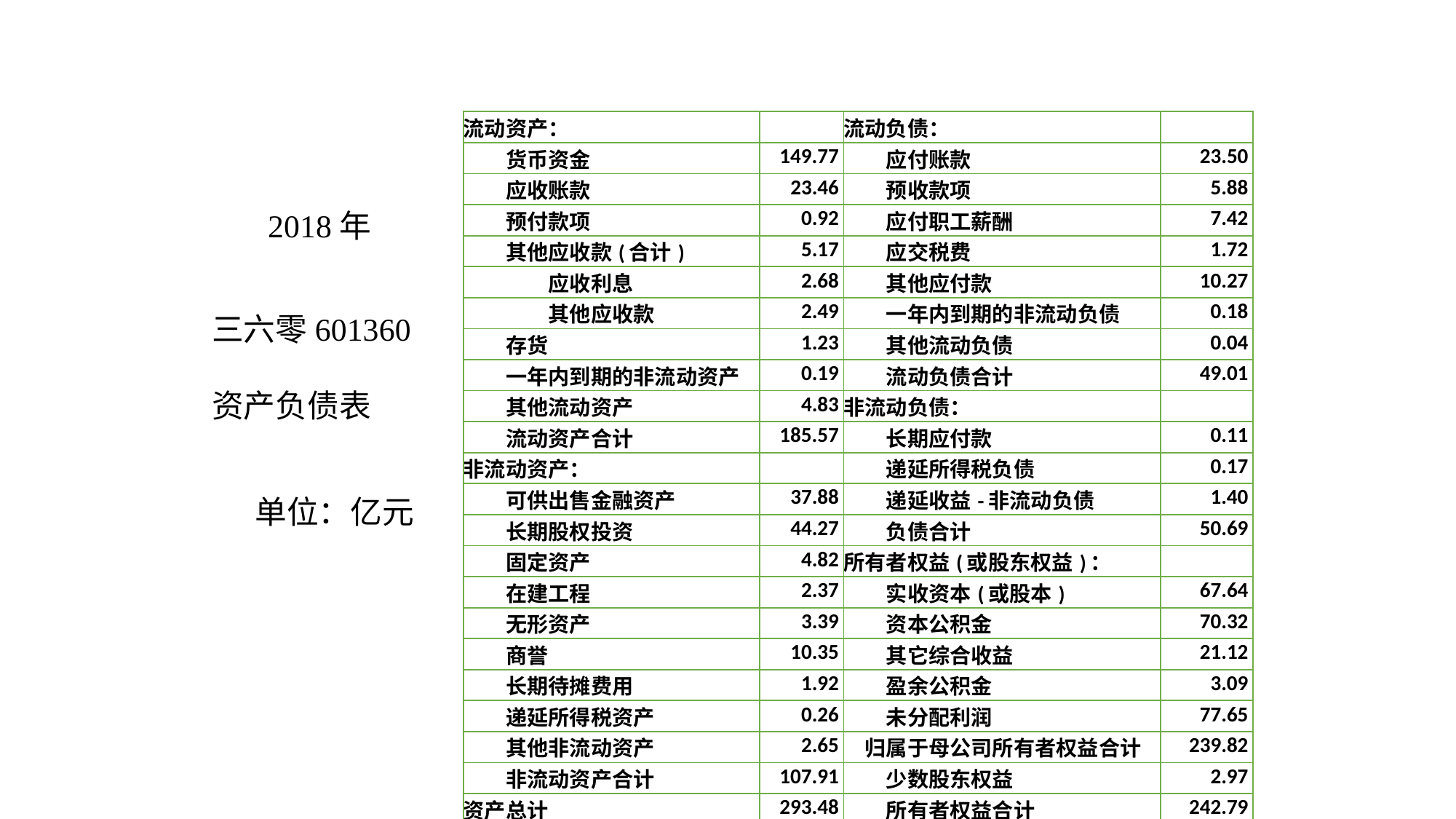

| 流动资产： |  | 流动负债： |  |
| --- | --- | --- | --- |
| 货币资金 | 149.77 | 应付账款 | 23.50 |
| 应收账款 | 23.46 | 预收款项 | 5.88 |
| 预付款项 | 0.92 | 应付职工薪酬 | 7.42 |
| 其他应收款(合计) | 5.17 | 应交税费 | 1.72 |
| 应收利息 | 2.68 | 其他应付款 | 10.27 |
| 其他应收款 | 2.49 | 一年内到期的非流动负债 | 0.18 |
| 存货 | 1.23 | 其他流动负债 | 0.04 |
| 一年内到期的非流动资产 | 0.19 | 流动负债合计 | 49.01 |
| 其他流动资产 | 4.83 | 非流动负债： |  |
| 流动资产合计 | 185.57 | 长期应付款 | 0.11 |
| 非流动资产： |  | 递延所得税负债 | 0.17 |
| 可供出售金融资产 | 37.88 | 递延收益-非流动负债 | 1.40 |
| 长期股权投资 | 44.27 | 负债合计 | 50.69 |
| 固定资产 | 4.82 | 所有者权益(或股东权益)： |  |
| 在建工程 | 2.37 | 实收资本(或股本) | 67.64 |
| 无形资产 | 3.39 | 资本公积金 | 70.32 |
| 商誉 | 10.35 | 其它综合收益 | 21.12 |
| 长期待摊费用 | 1.92 | 盈余公积金 | 3.09 |
| 递延所得税资产 | 0.26 | 未分配利润 | 77.65 |
| 其他非流动资产 | 2.65 | 归属于母公司所有者权益合计 | 239.82 |
| 非流动资产合计 | 107.91 | 少数股东权益 | 2.97 |
| 资产总计 | 293.48 | 所有者权益合计 | 242.79 |
|  |  | 负债和所有者权益总计 | 293.48 |
2018年
三六零601360

资产负债表
单位：亿元